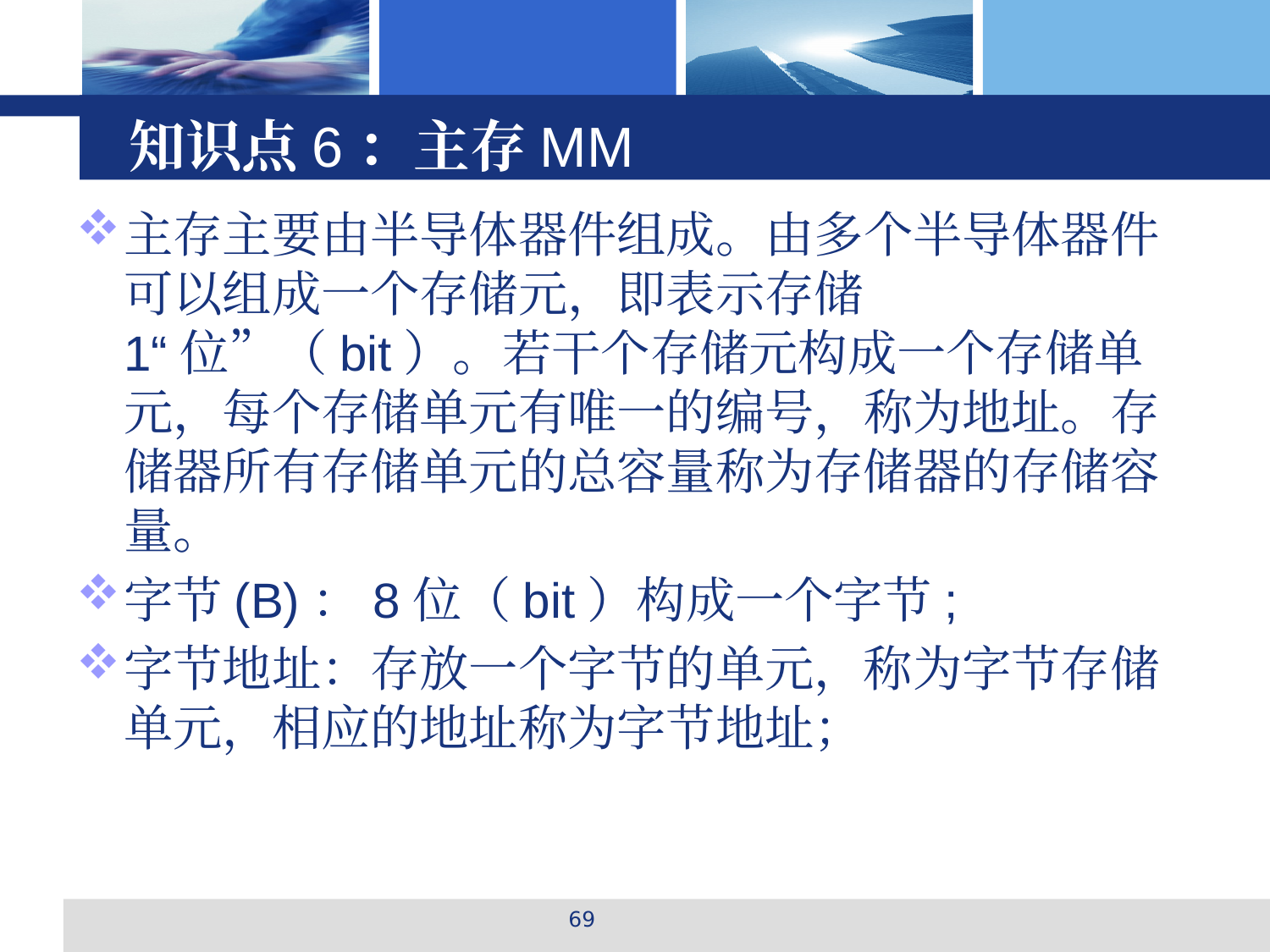

# 知识点6：主存MM
主存主要由半导体器件组成。由多个半导体器件可以组成一个存储元，即表示存储1“位”（bit）。若干个存储元构成一个存储单元，每个存储单元有唯一的编号，称为地址。存储器所有存储单元的总容量称为存储器的存储容量。
字节(B)：8位（bit）构成一个字节;
字节地址：存放一个字节的单元，称为字节存储单元，相应的地址称为字节地址；
69